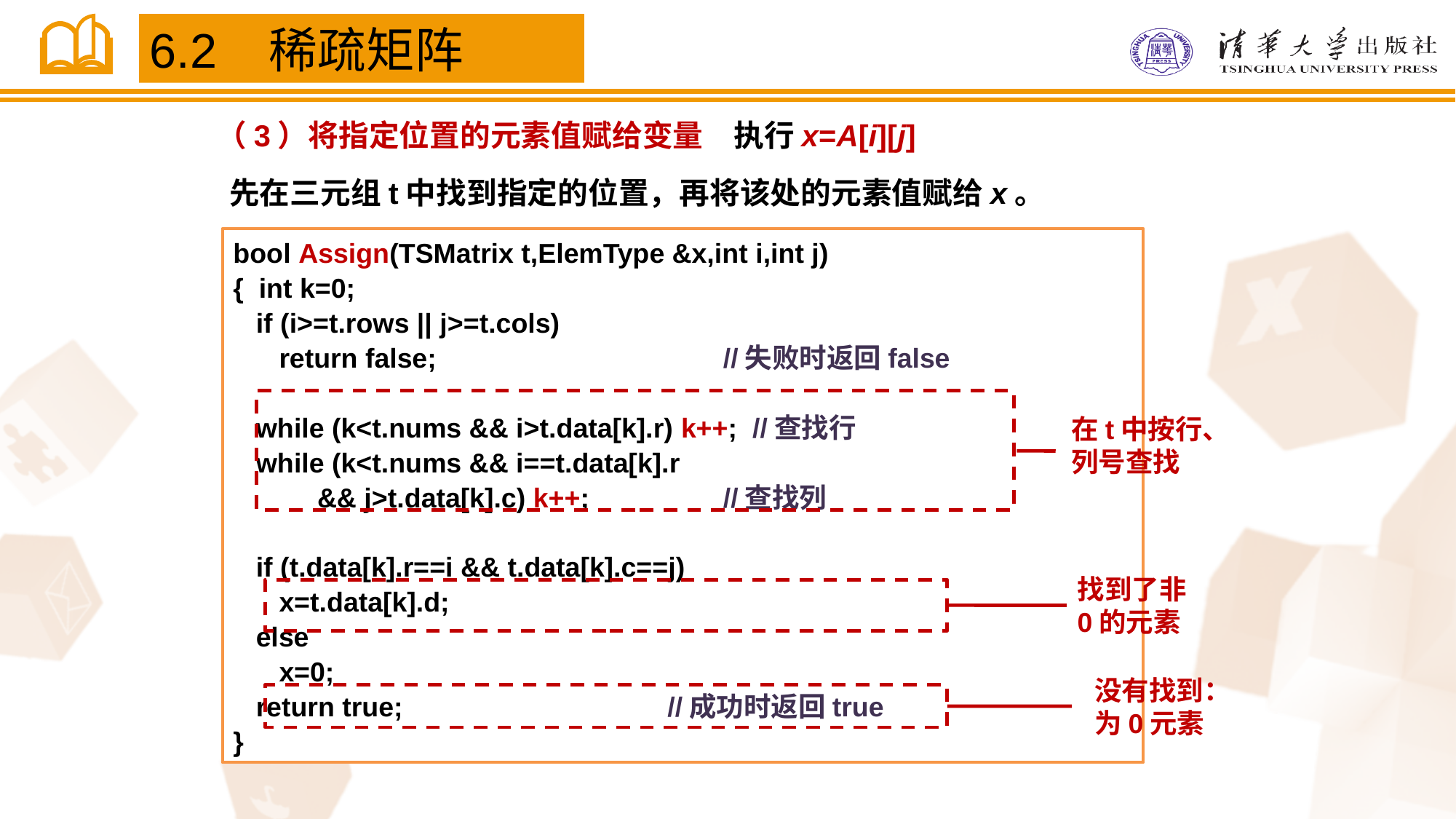

6.2   稀疏矩阵
（3）将指定位置的元素值赋给变量　执行x=A[i][j]
先在三元组t中找到指定的位置，再将该处的元素值赋给x。
bool Assign(TSMatrix t,ElemType &x,int i,int j)
{  int k=0;
   if (i>=t.rows || j>=t.cols)
      return false;			       //失败时返回false

   while (k<t.nums && i>t.data[k].r) k++;  //查找行
   while (k<t.nums && i==t.data[k].r
           && j>t.data[k].c) k++;	       //查找列

   if (t.data[k].r==i && t.data[k].c==j)
      x=t.data[k].d;
   else
      x=0;
   return true;		              //成功时返回true
}

在t中按行、列号查找
找到了非0的元素

没有找到：为0元素